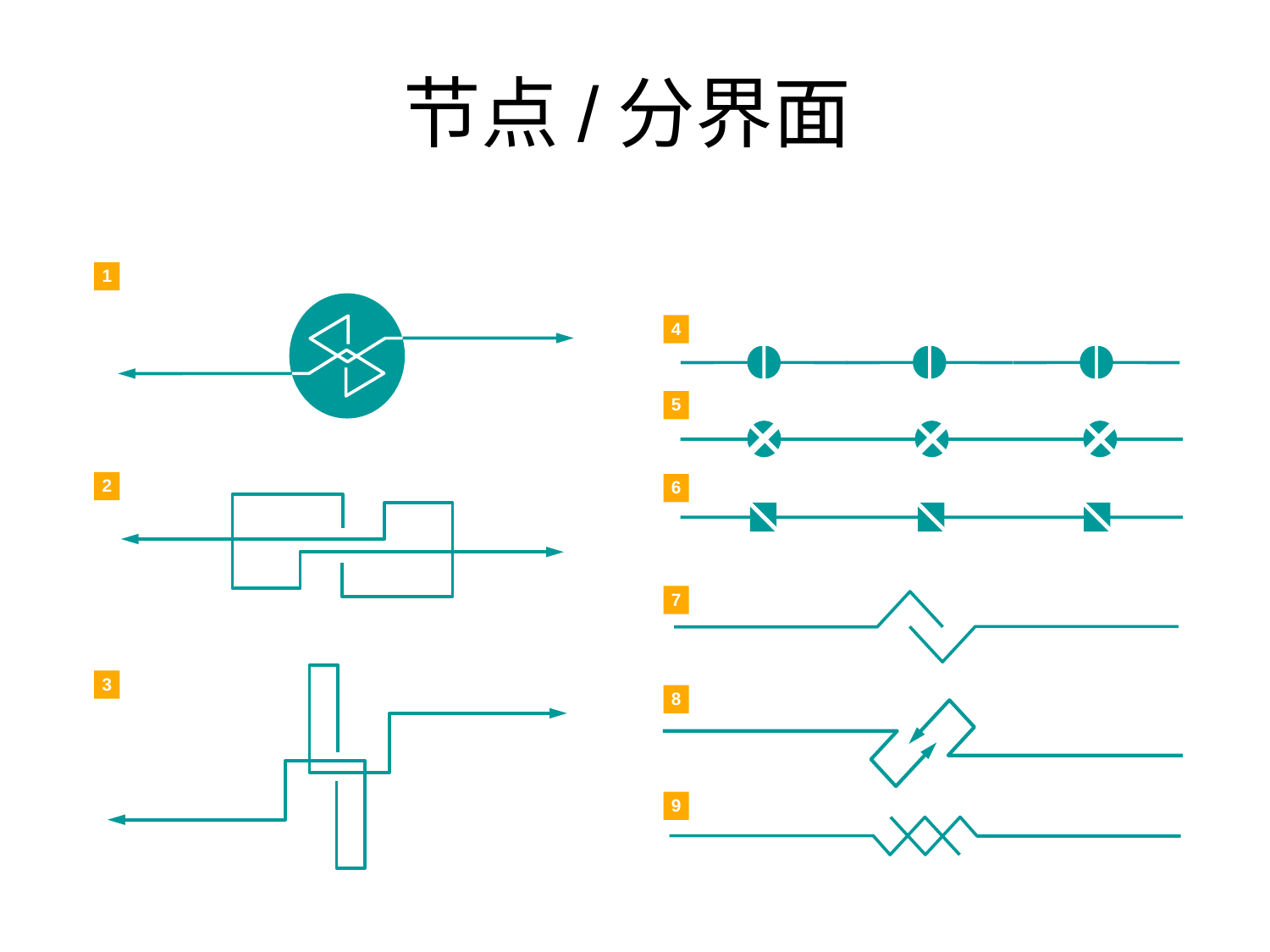

节点/分界面
1

4

5

2
6

7

3
8

9